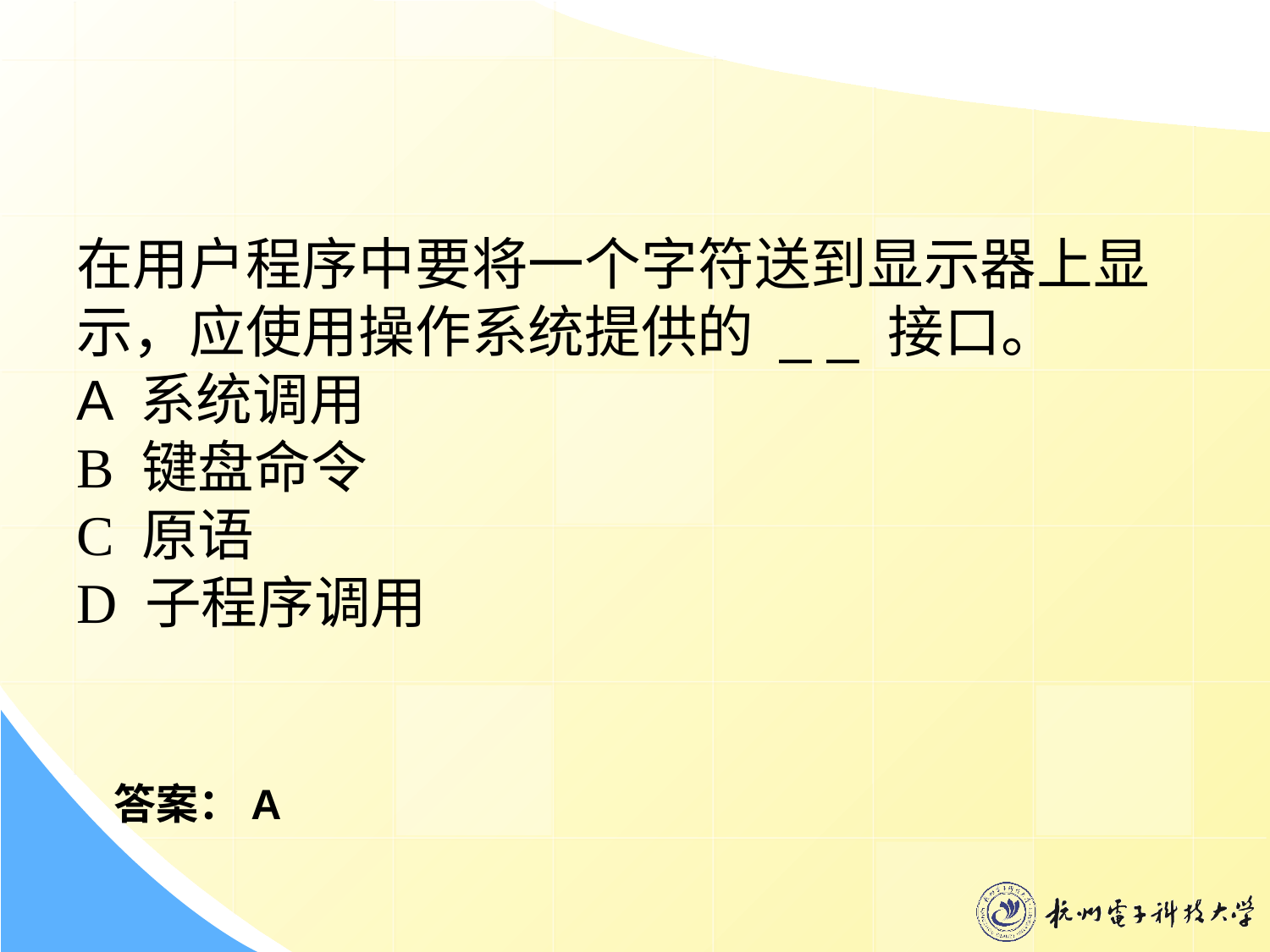

在用户程序中要将一个字符送到显示器上显示，应使用操作系统提供的 _ _ 接口。
A 系统调用
B 键盘命令
C 原语
D 子程序调用
答案：A